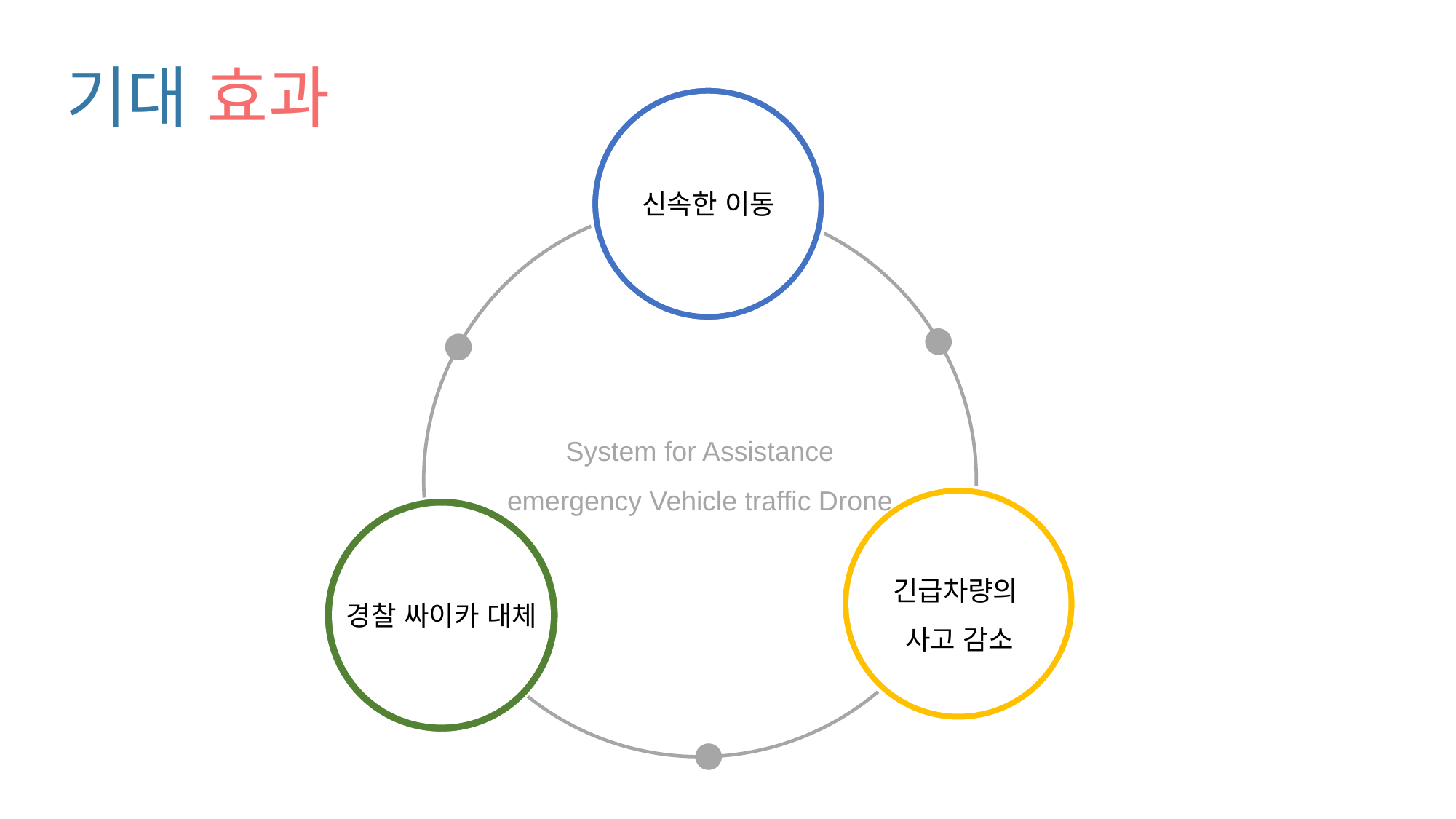

# 기대 효과

신속한 이동

System for Assistance emergency Vehicle traffic Drone

긴급차량의
사고 감소
경찰 싸이카 대체